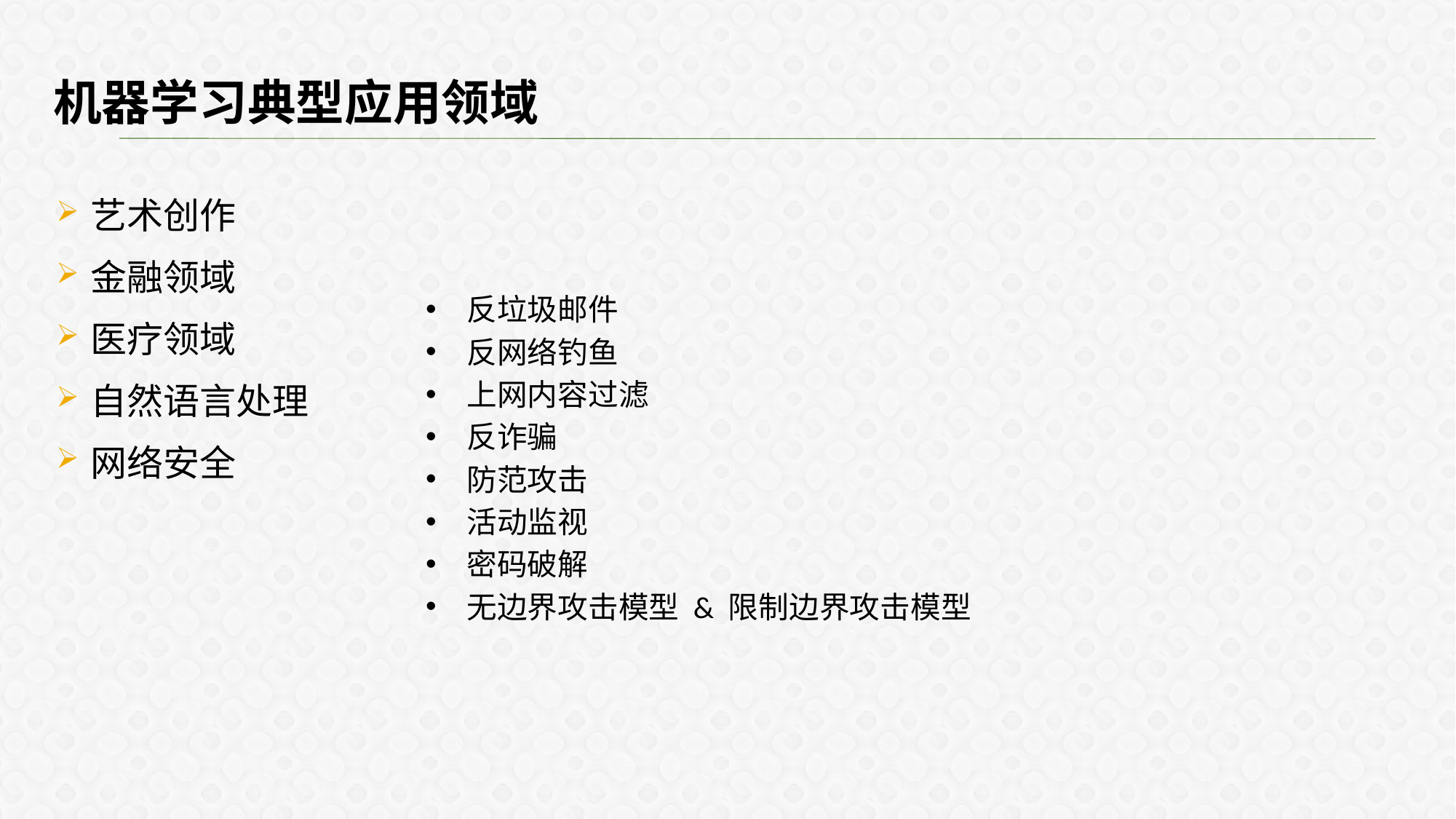

机器学习典型应用领域
艺术创作
金融领域
医疗领域
自然语言处理
网络安全

反垃圾邮件
反网络钓鱼
上网内容过滤
反诈骗
防范攻击
活动监视
密码破解
无边界攻击模型 & 限制边界攻击模型